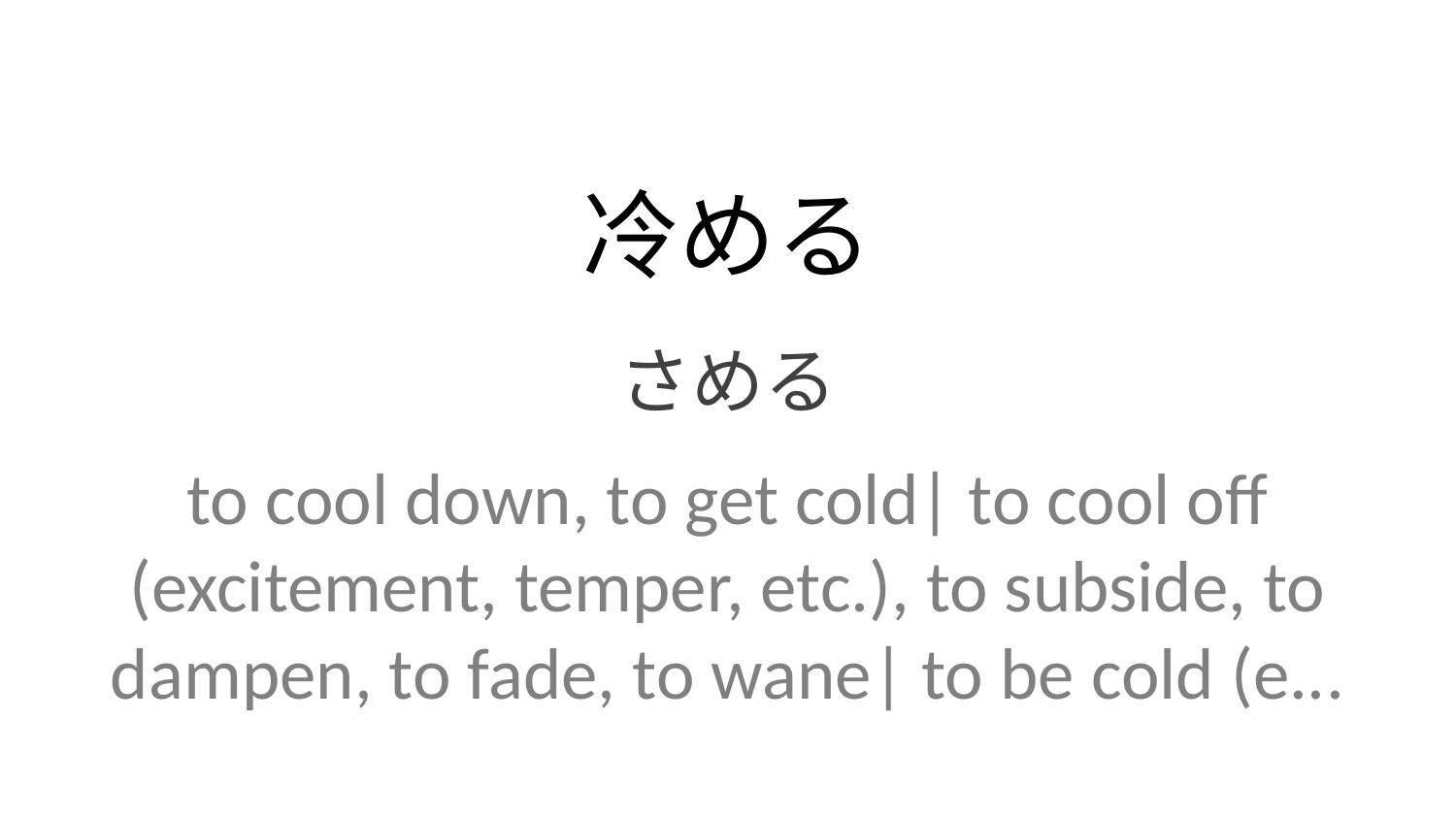

冷める

さめる
to cool down, to get cold| to cool off (excitement, temper, etc.), to subside, to dampen, to fade, to wane| to be cold (e...